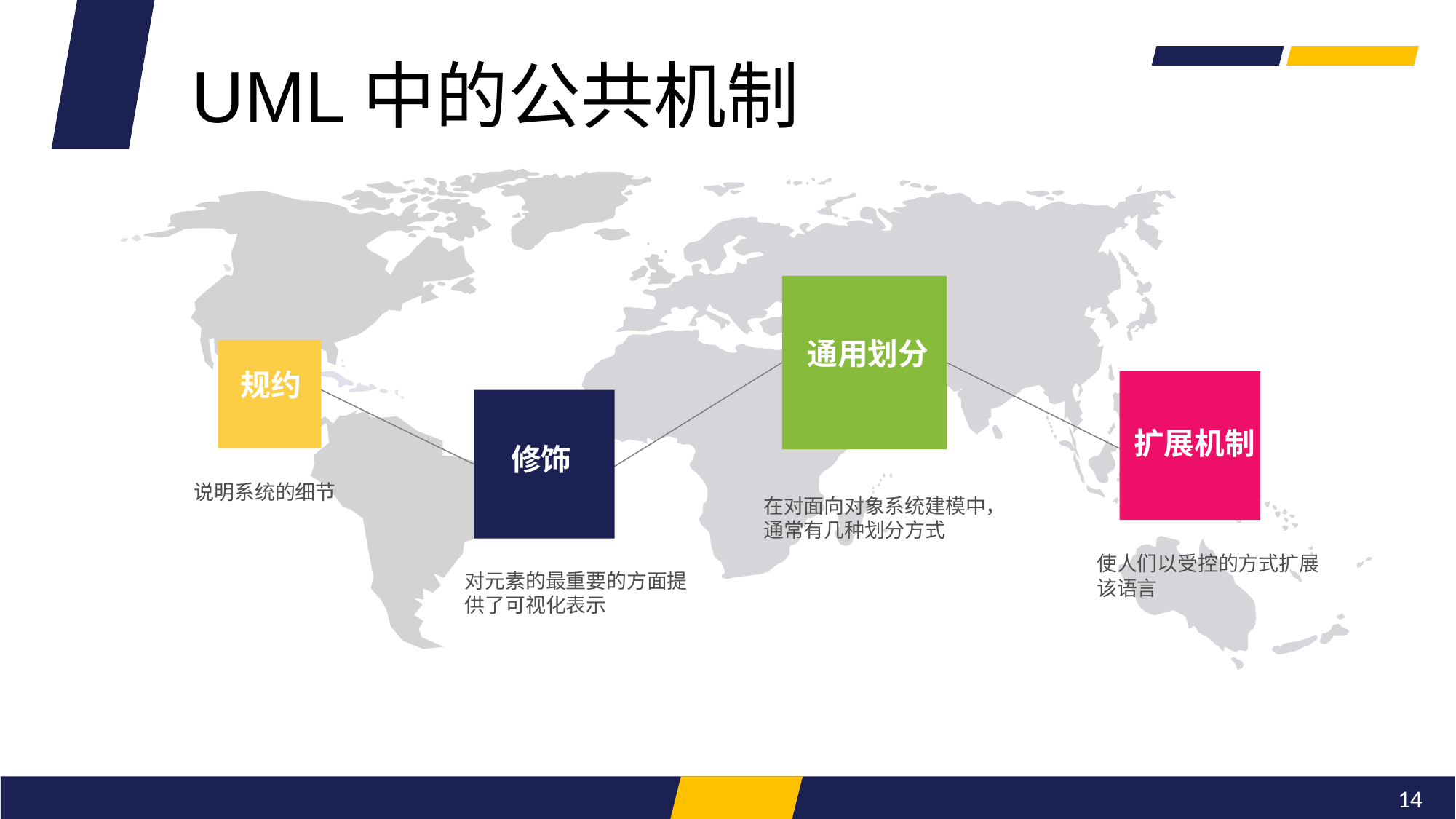

UML中的公共机制

通用划分

规约

扩展机制
修饰
说明系统的细节
在对面向对象系统建模中，通常有几种划分方式
使人们以受控的方式扩展该语言
对元素的最重要的方面提供了可视化表示
14